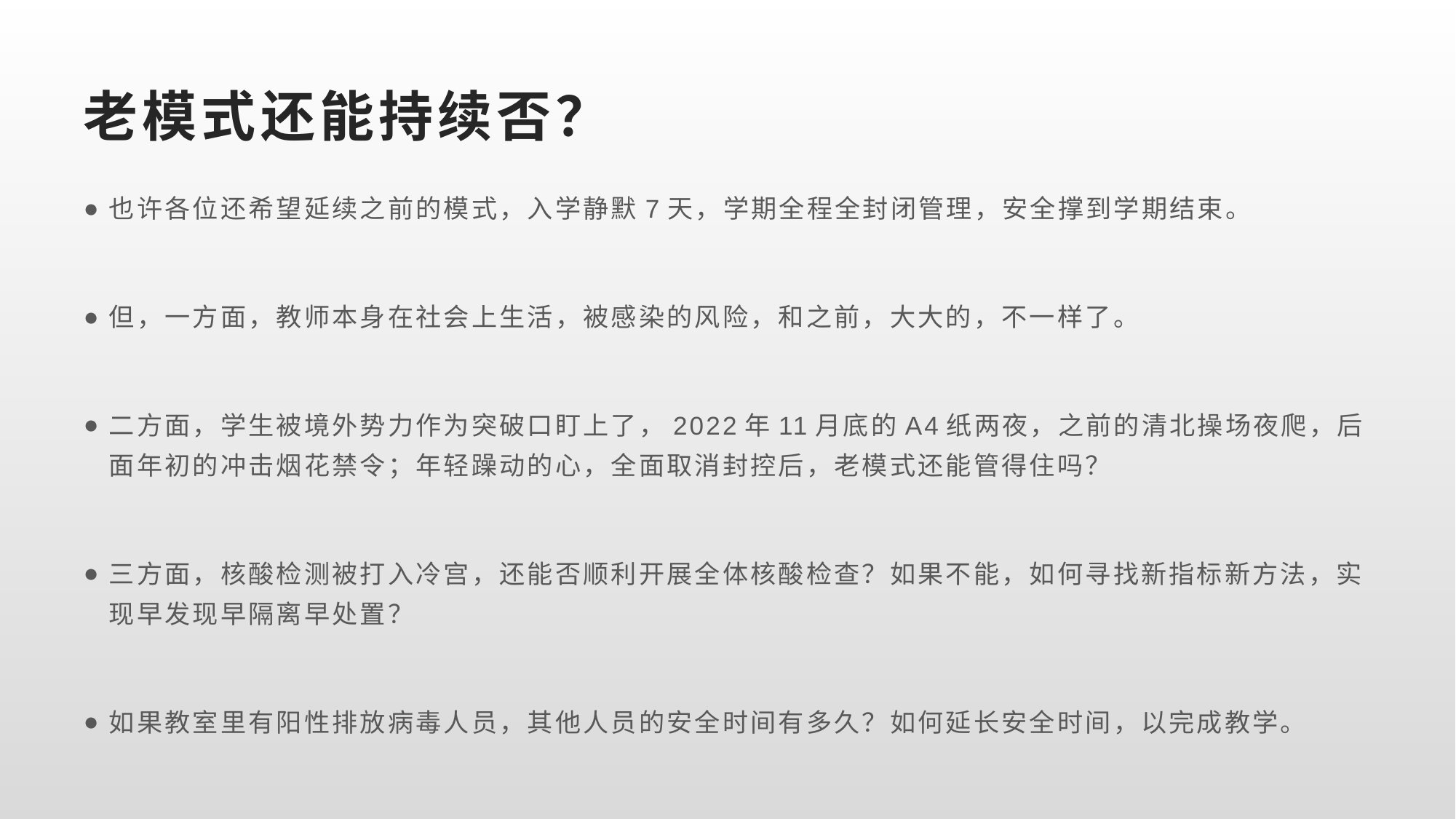

# 老模式还能持续否？
也许各位还希望延续之前的模式，入学静默7天，学期全程全封闭管理，安全撑到学期结束。

但，一方面，教师本身在社会上生活，被感染的风险，和之前，大大的，不一样了。

二方面，学生被境外势力作为突破口盯上了，2022年11月底的A4纸两夜，之前的清北操场夜爬，后面年初的冲击烟花禁令；年轻躁动的心，全面取消封控后，老模式还能管得住吗？

三方面，核酸检测被打入冷宫，还能否顺利开展全体核酸检查？如果不能，如何寻找新指标新方法，实现早发现早隔离早处置？

如果教室里有阳性排放病毒人员，其他人员的安全时间有多久？如何延长安全时间，以完成教学。